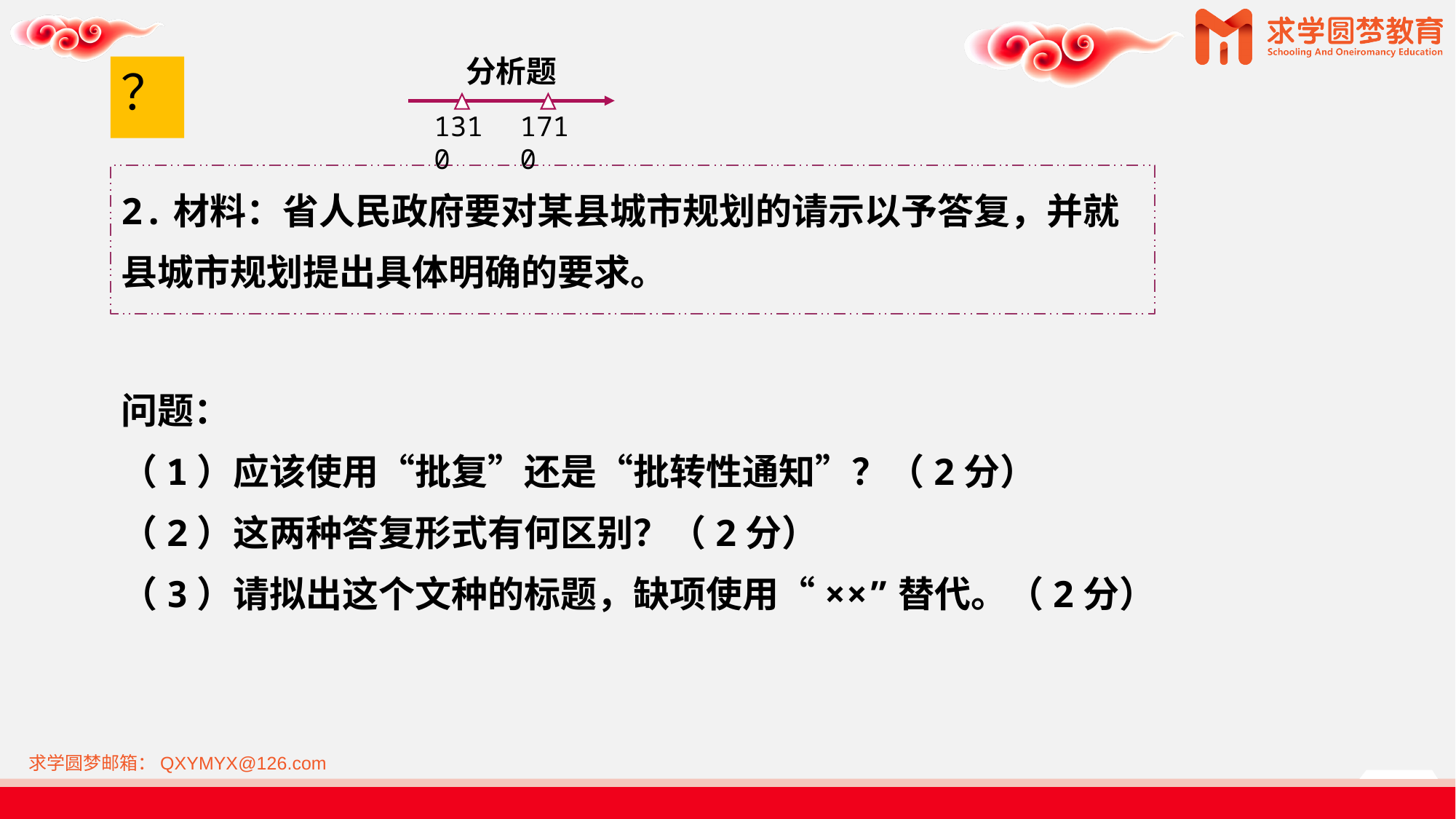

分析题

1310

1710
# ？
2.材料：省人民政府要对某县城市规划的请示以予答复，并就县城市规划提出具体明确的要求。

问题：
（1）应该使用“批复”还是“批转性通知”？（2分）
（2）这两种答复形式有何区别？（2分）
（3）请拟出这个文种的标题，缺项使用“××”替代。（2分）